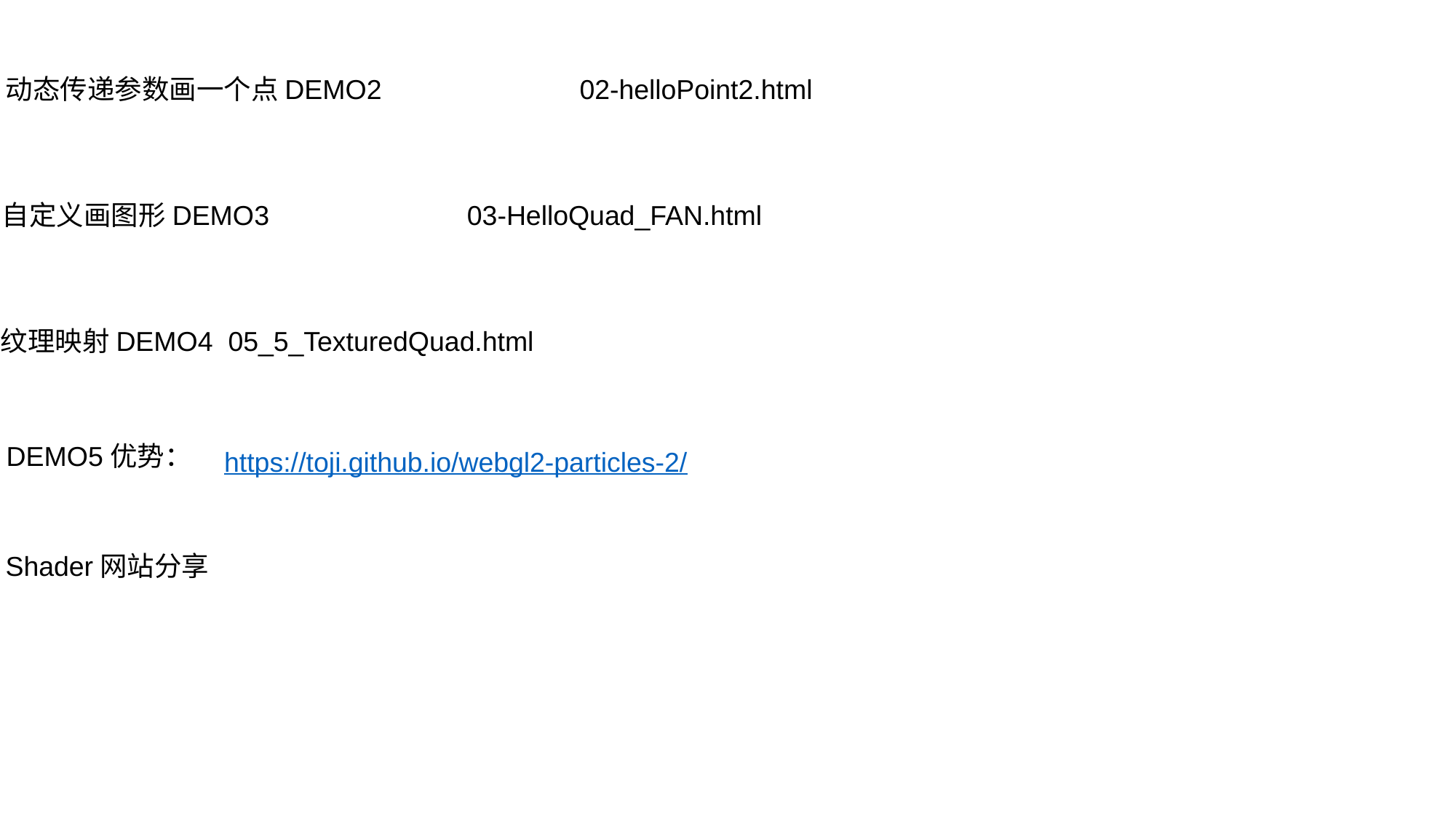

动态传递参数画一个点DEMO2                          02-helloPoint2.html
自定义画图形DEMO3                          03-HelloQuad_FAN.html
纹理映射DEMO4  05_5_TexturedQuad.html
DEMO5优势：
https://toji.github.io/webgl2-particles-2/
Shader网站分享